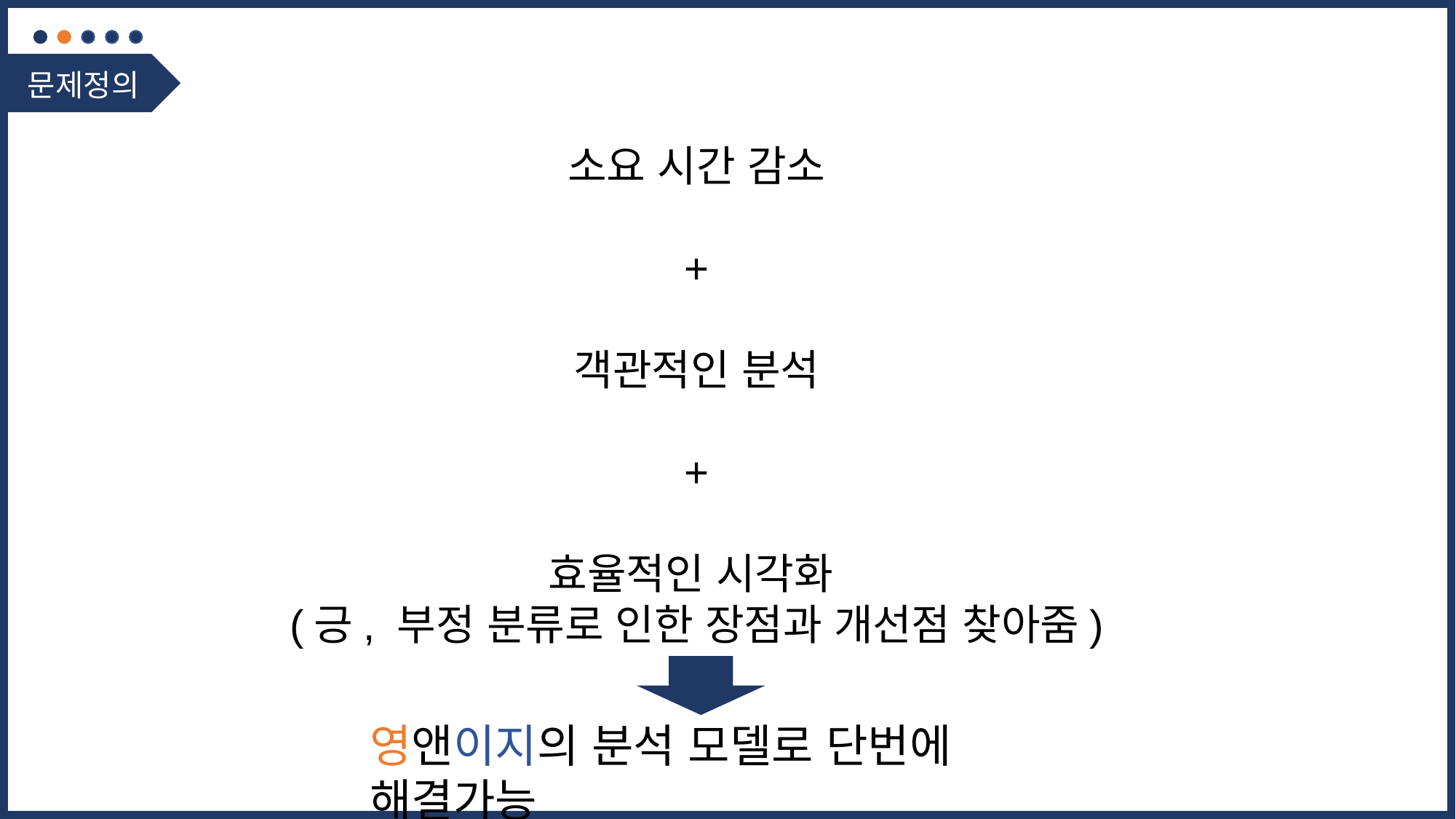

문제정의

소요 시간 감소

+

객관적인 분석

+

효율적인 시각화
(긍, 부정 분류로 인한 장점과 개선점 찾아줌)

영앤이지의 분석 모델로 단번에 해결가능
기존의 문제점
해결 방안

1. 소요 시간 감소
1. 많은 시간 소요

2. 객관적인 분석
2. 주관적인 분석

3. 효율적인 시각화
3. 비효율적인 분석 과정